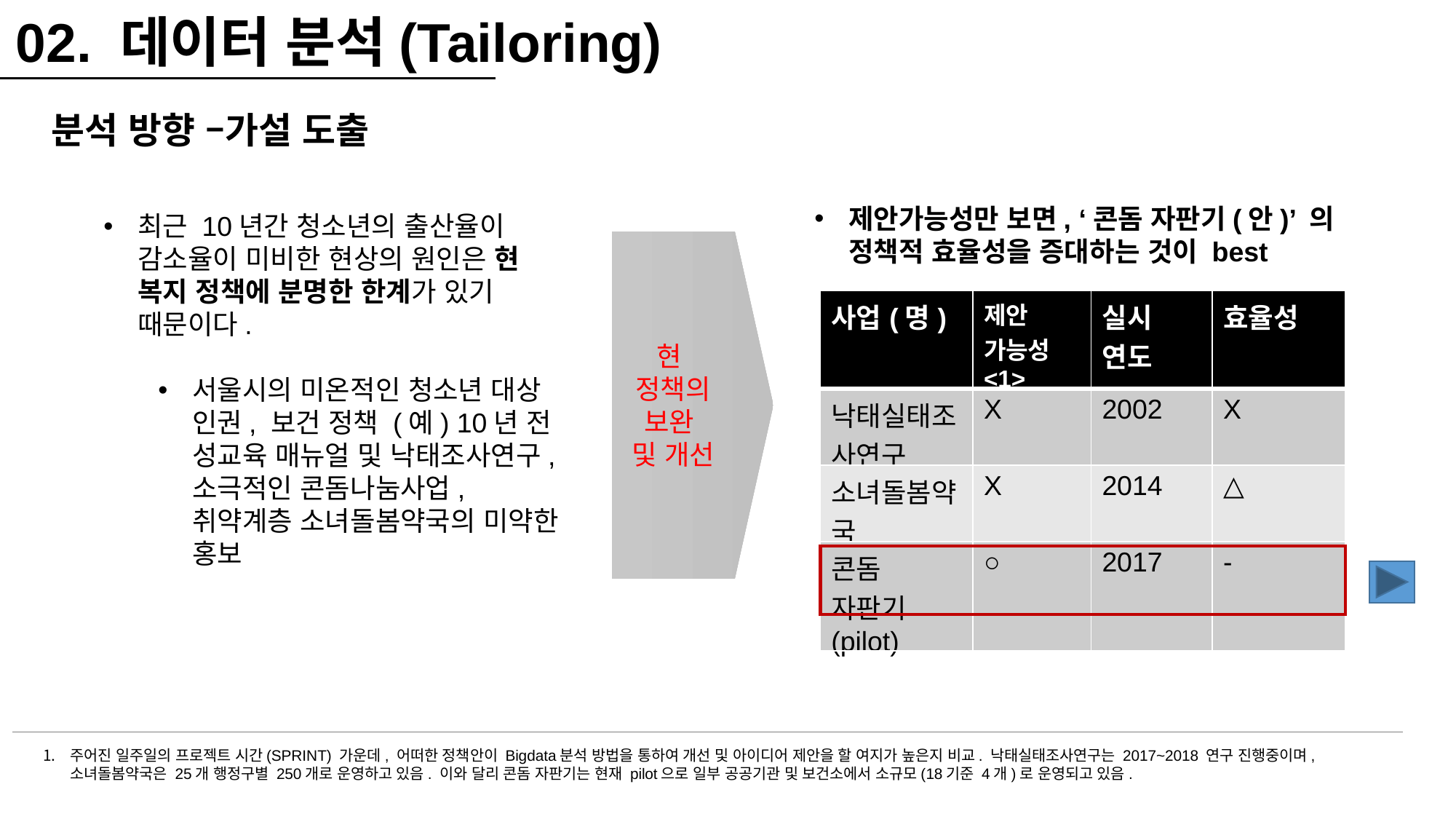

02. 데이터 분석(Tailoring)
분석 방향 –가설 도출
제안가능성만 보면, ‘콘돔 자판기(안)’ 의 정책적 효율성을 증대하는 것이 best
최근 10년간 청소년의 출산율이 감소율이 미비한 현상의 원인은 현 복지 정책에 분명한 한계가 있기 때문이다.

서울시의 미온적인 청소년 대상 인권, 보건 정책 (예) 10년 전 성교육 매뉴얼 및 낙태조사연구, 소극적인 콘돔나눔사업, 취약계층 소녀돌봄약국의 미약한 홍보
현
정책의 보완
및 개선
| 사업(명) | 제안 가능성<1> | 실시 연도 | 효율성 |
| --- | --- | --- | --- |
| 낙태실태조사연구 | X | 2002 | X |
| 소녀돌봄약국 | X | 2014 | △ |
| 콘돔 자판기(pilot) | ○ | 2017 | - |

주어진 일주일의 프로젝트 시간(SPRINT) 가운데, 어떠한 정책안이 Bigdata분석 방법을 통하여 개선 및 아이디어 제안을 할 여지가 높은지 비교. 낙태실태조사연구는 2017~2018 연구 진행중이며, 소녀돌봄약국은 25개 행정구별 250개로 운영하고 있음. 이와 달리 콘돔 자판기는 현재 pilot으로 일부 공공기관 및 보건소에서 소규모(18기준 4개)로 운영되고 있음.